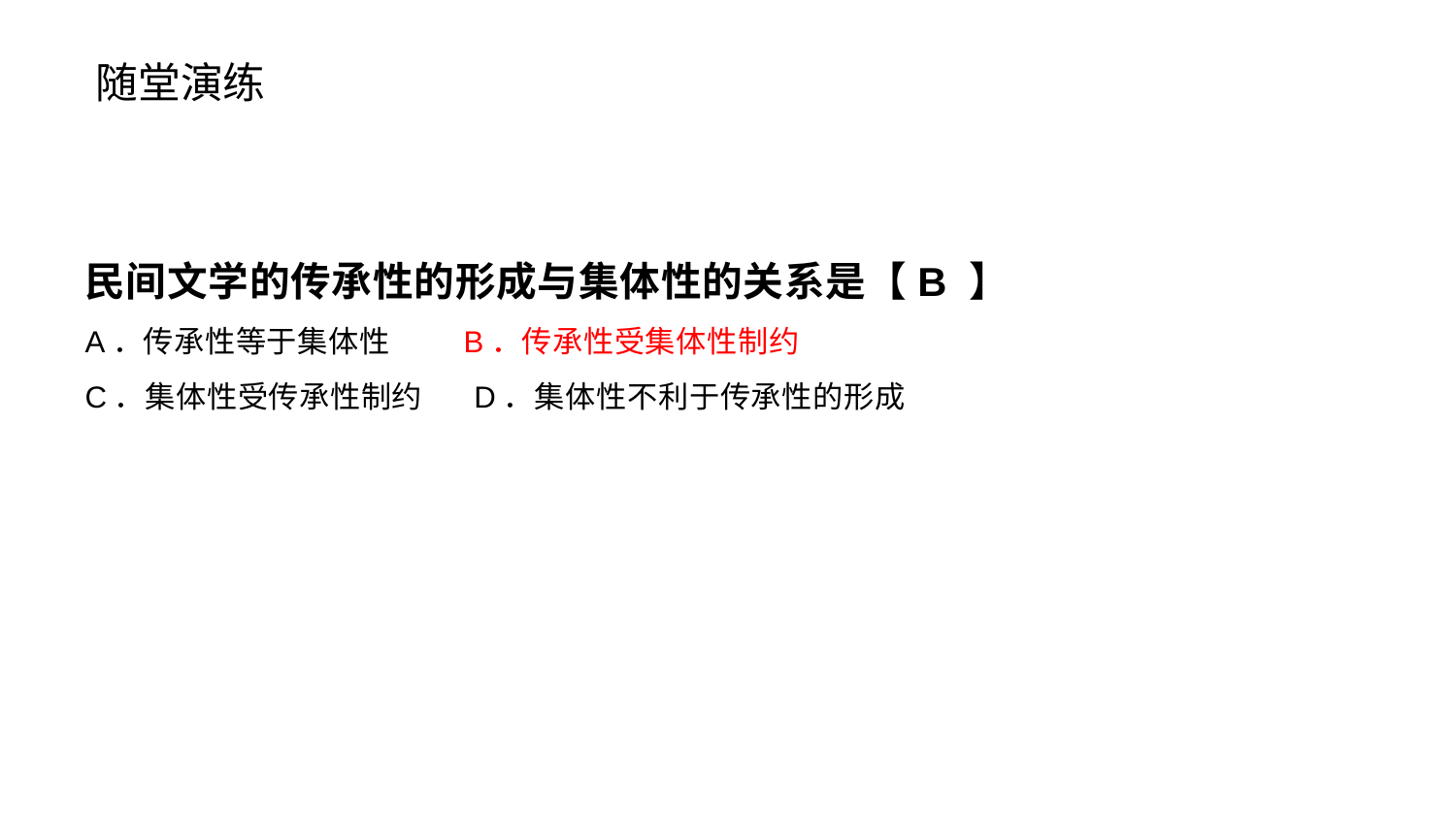

随堂演练
民间文学的传承性的形成与集体性的关系是【B 】
A．传承性等于集体性         B．传承性受集体性制约
C．集体性受传承性制约      D．集体性不利于传承性的形成